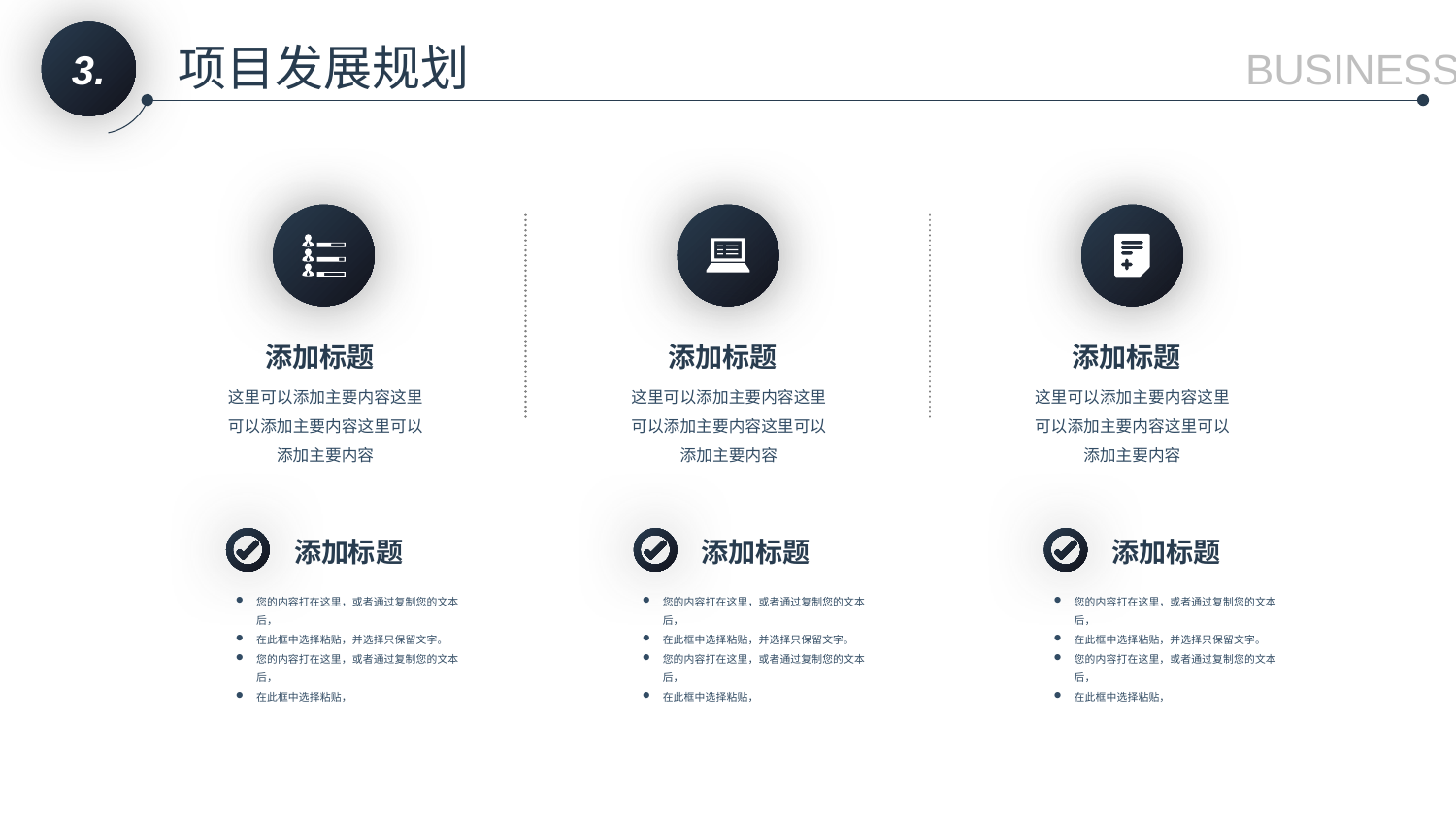

3.

项目发展规划
BUSINESS

添加标题
这里可以添加主要内容这里可以添加主要内容这里可以添加主要内容
添加标题
这里可以添加主要内容这里可以添加主要内容这里可以添加主要内容
添加标题
这里可以添加主要内容这里可以添加主要内容这里可以添加主要内容
添加标题
添加标题
添加标题

您的内容打在这里，或者通过复制您的文本后，
在此框中选择粘贴，并选择只保留文字。
您的内容打在这里，或者通过复制您的文本后，
在此框中选择粘贴，
您的内容打在这里，或者通过复制您的文本后，
在此框中选择粘贴，并选择只保留文字。
您的内容打在这里，或者通过复制您的文本后，
在此框中选择粘贴，
您的内容打在这里，或者通过复制您的文本后，
在此框中选择粘贴，并选择只保留文字。
您的内容打在这里，或者通过复制您的文本后，
在此框中选择粘贴，